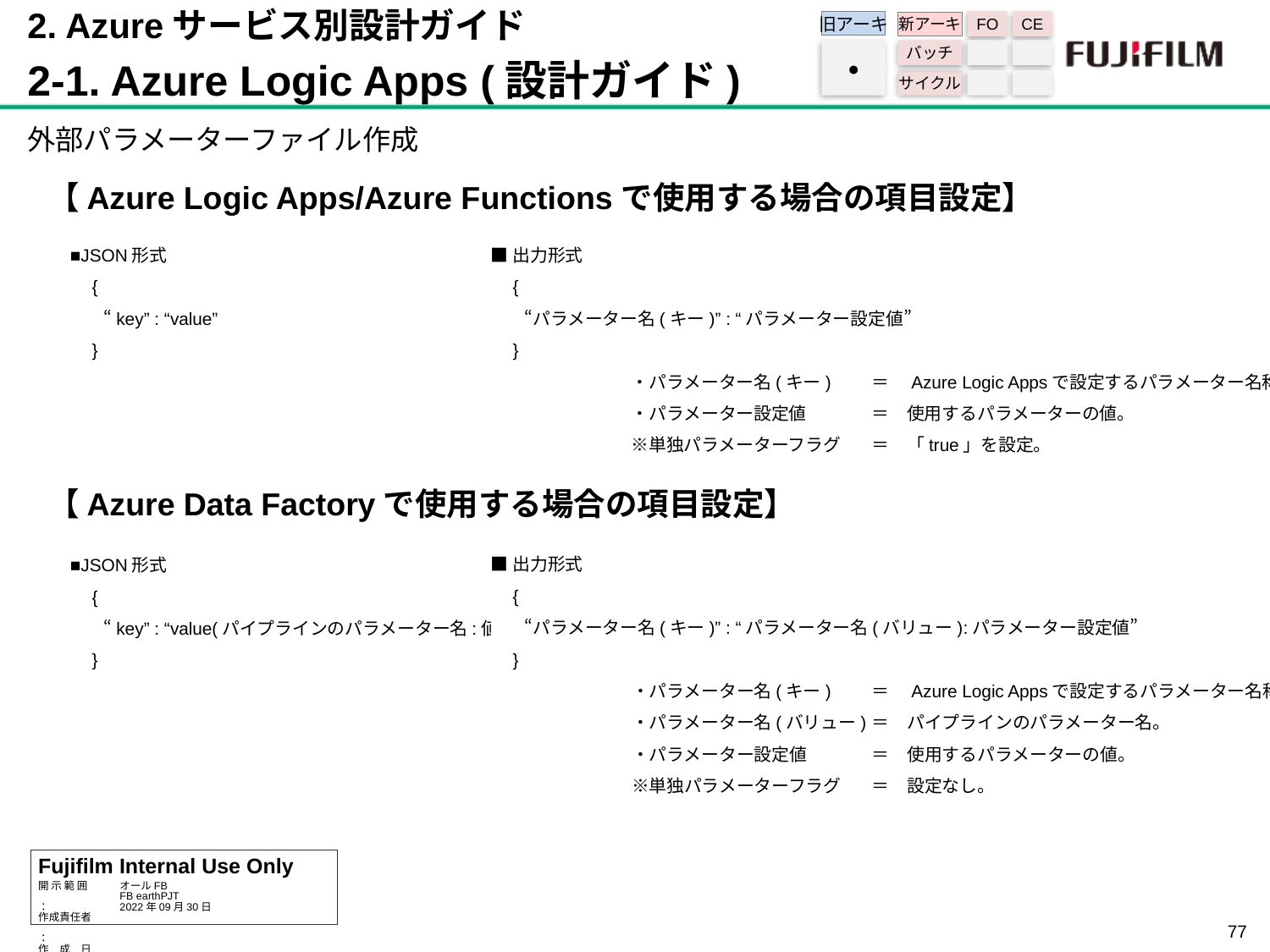

2. Azureサービス別設計ガイド
2-1. Azure Logic Apps (設計ガイド)
旧アーキ
FO
CE
新アーキ
バッチ

サイクル

●
外部パラメーターファイル作成
【Azure Logic Apps/Azure Functionsで使用する場合の項目設定】

【Azure Data Factoryで使用する場合の項目設定】

■JSON形式
　{
　    “key” : “value”
　}
■出力形式
　{
　    “パラメーター名(キー)” : “パラメーター設定値”
　}
　　　　　　　　・パラメーター名(キー)	＝　Azure Logic Appsで設定するパラメーター名称。
　　　　　　　　・パラメーター設定値	＝　使用するパラメーターの値。
　　　　　　　　※単独パラメーターフラグ	＝　「true」を設定。
■出力形式
　{
　    “パラメーター名(キー)” : “パラメーター名(バリュー):パラメーター設定値”
　}
　　　　　　　　・パラメーター名(キー)	＝　Azure Logic Appsで設定するパラメーター名称
　　　　　　　　・パラメーター名(バリュー)	＝　パイプラインのパラメーター名。
　　　　　　　　・パラメーター設定値	＝　使用するパラメーターの値。
　　　　　　　　※単独パラメーターフラグ	＝　設定なし。
■JSON形式
　{
　    “key” : “value(パイプラインのパラメーター名:値)”
　}
77